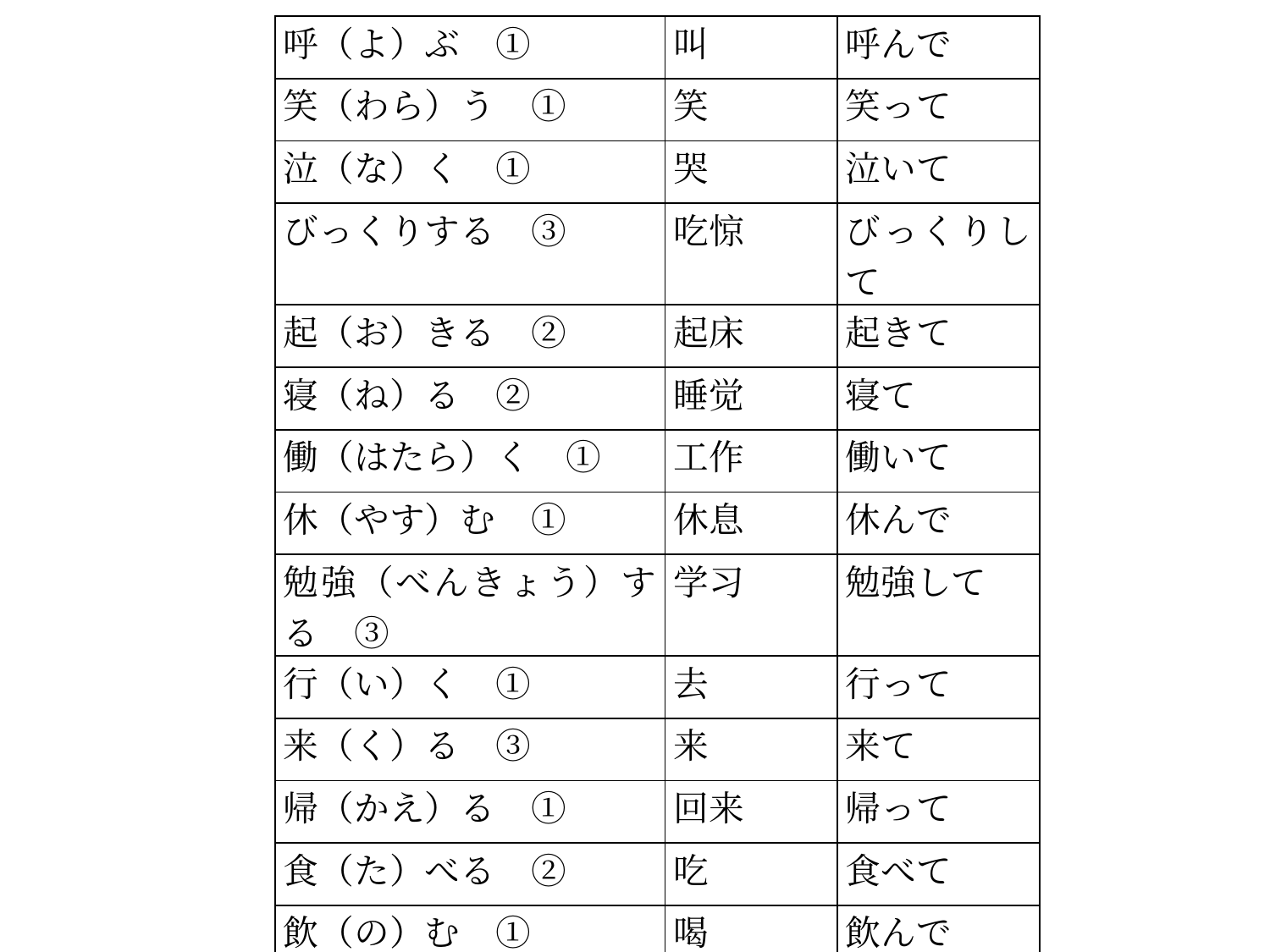

| 呼（よ）ぶ　① | 叫 | 呼んで |
| --- | --- | --- |
| 笑（わら）う　① | 笑 | 笑って |
| 泣（な）く　① | 哭 | 泣いて |
| びっくりする　③ | 吃惊 | びっくりして |
| 起（お）きる　② | 起床 | 起きて |
| 寝（ね）る　② | 睡觉 | 寝て |
| 働（はたら）く　① | 工作 | 働いて |
| 休（やす）む　① | 休息 | 休んで |
| 勉強（べんきょう）する　③ | 学习 | 勉強して |
| 行（い）く　① | 去 | 行って |
| 来（く）る　③ | 来 | 来て |
| 帰（かえ）る　① | 回来 | 帰って |
| 食（た）べる　② | 吃 | 食べて |
| 飲（の）む　① | 喝 | 飲んで |
#